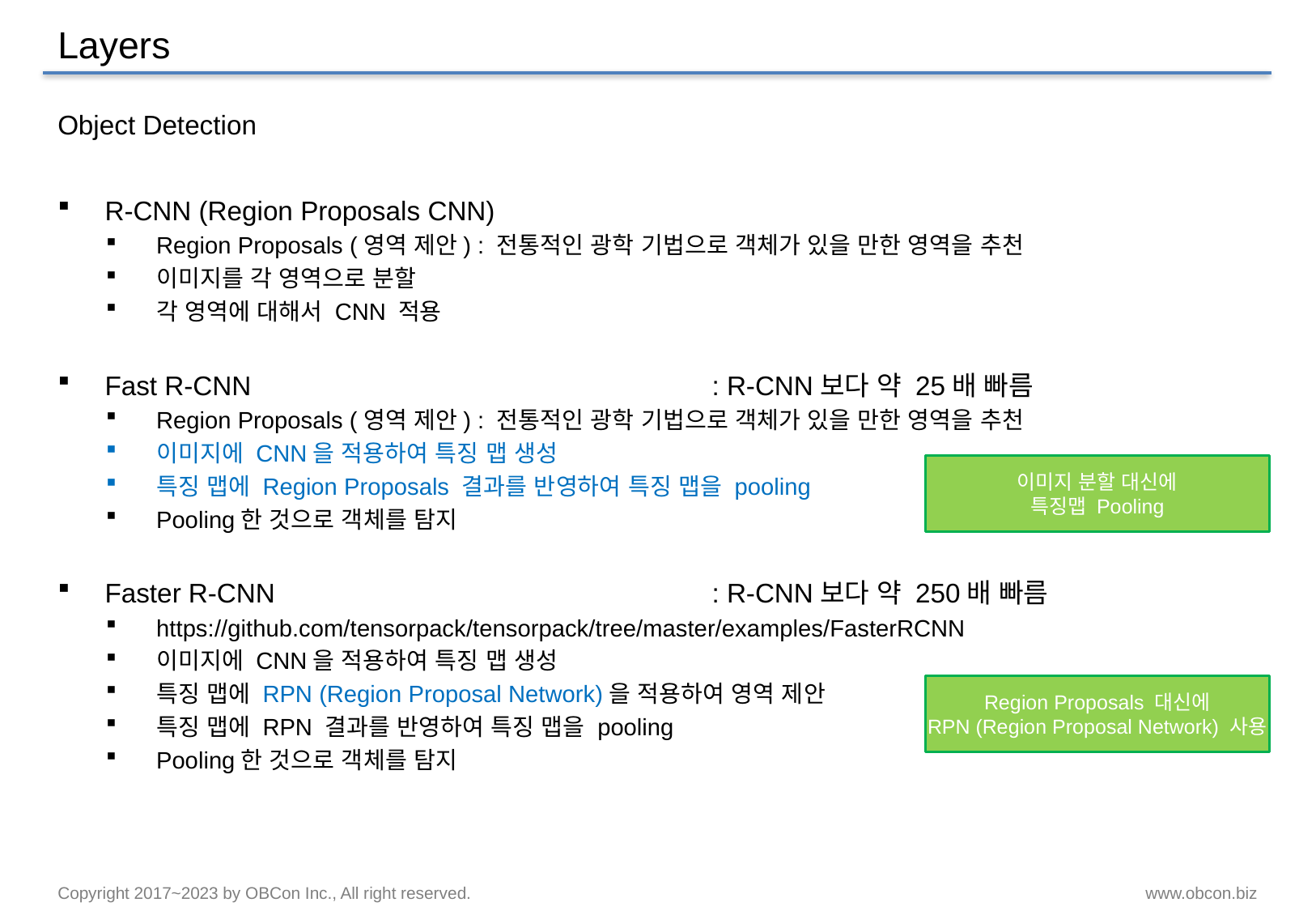

# Layers
Object Detection
R-CNN (Region Proposals CNN)
Region Proposals (영역 제안) : 전통적인 광학 기법으로 객체가 있을 만한 영역을 추천
이미지를 각 영역으로 분할
각 영역에 대해서 CNN 적용

Fast R-CNN				: R-CNN보다 약 25배 빠름
Region Proposals (영역 제안) : 전통적인 광학 기법으로 객체가 있을 만한 영역을 추천
이미지에 CNN을 적용하여 특징 맵 생성
특징 맵에 Region Proposals 결과를 반영하여 특징 맵을 pooling
Pooling한 것으로 객체를 탐지

Faster R-CNN				: R-CNN보다 약 250배 빠름
https://github.com/tensorpack/tensorpack/tree/master/examples/FasterRCNN
이미지에 CNN을 적용하여 특징 맵 생성
특징 맵에 RPN (Region Proposal Network)을 적용하여 영역 제안
특징 맵에 RPN 결과를 반영하여 특징 맵을 pooling
Pooling한 것으로 객체를 탐지

이미지 분할 대신에
특징맵 Pooling
Region Proposals 대신에
RPN (Region Proposal Network) 사용